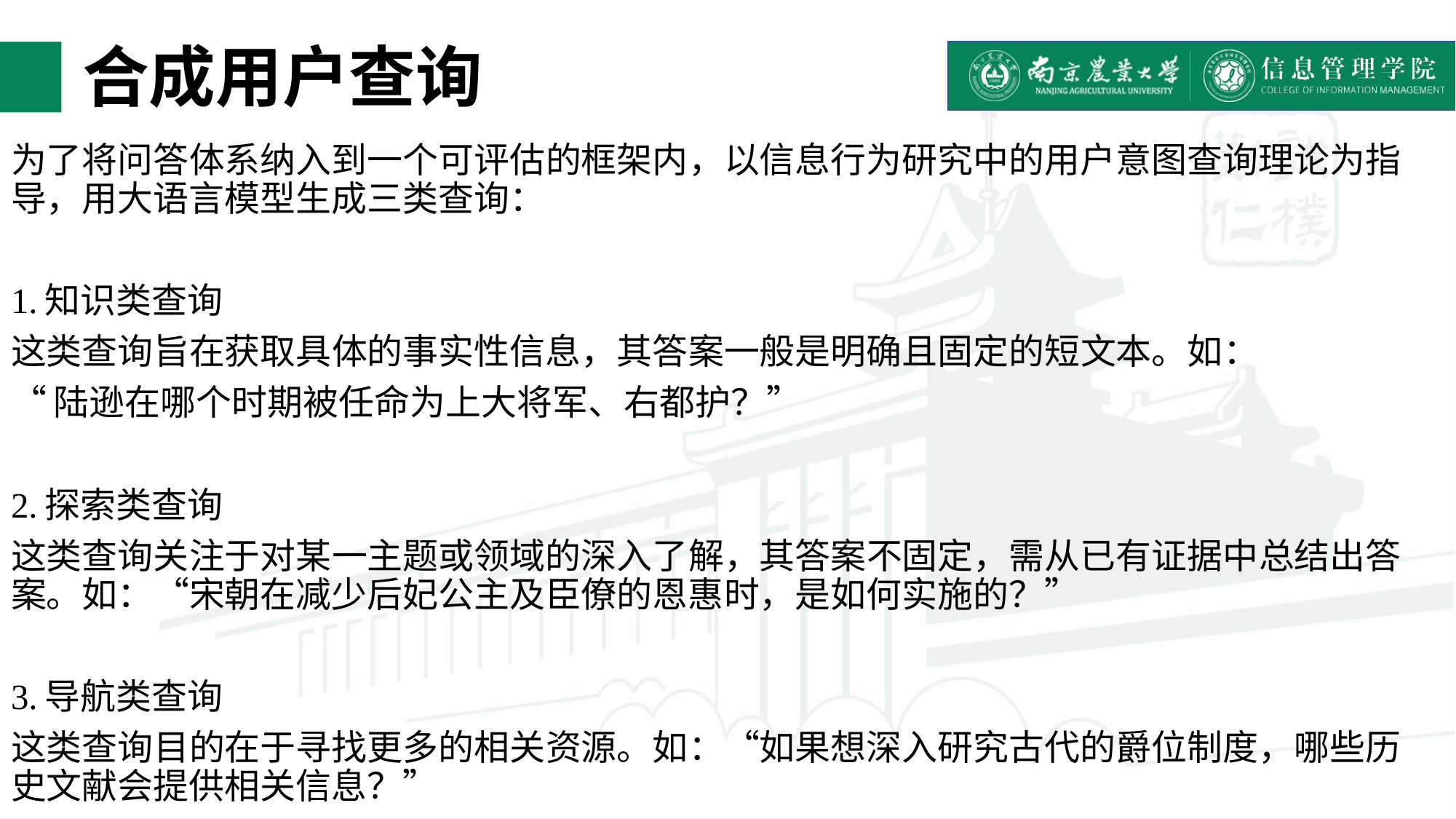

# 合成用户查询
为了将问答体系纳入到一个可评估的框架内，以信息行为研究中的用户意图查询理论为指导，用大语言模型生成三类查询：

1.知识类查询
这类查询旨在获取具体的事实性信息，其答案一般是明确且固定的短文本。如：
“陆逊在哪个时期被任命为上大将军、右都护？”

2.探索类查询
这类查询关注于对某一主题或领域的深入了解，其答案不固定，需从已有证据中总结出答案。如：“宋朝在减少后妃公主及臣僚的恩惠时，是如何实施的？”

3.导航类查询
这类查询目的在于寻找更多的相关资源。如：“如果想深入研究古代的爵位制度，哪些历史文献会提供相关信息？”